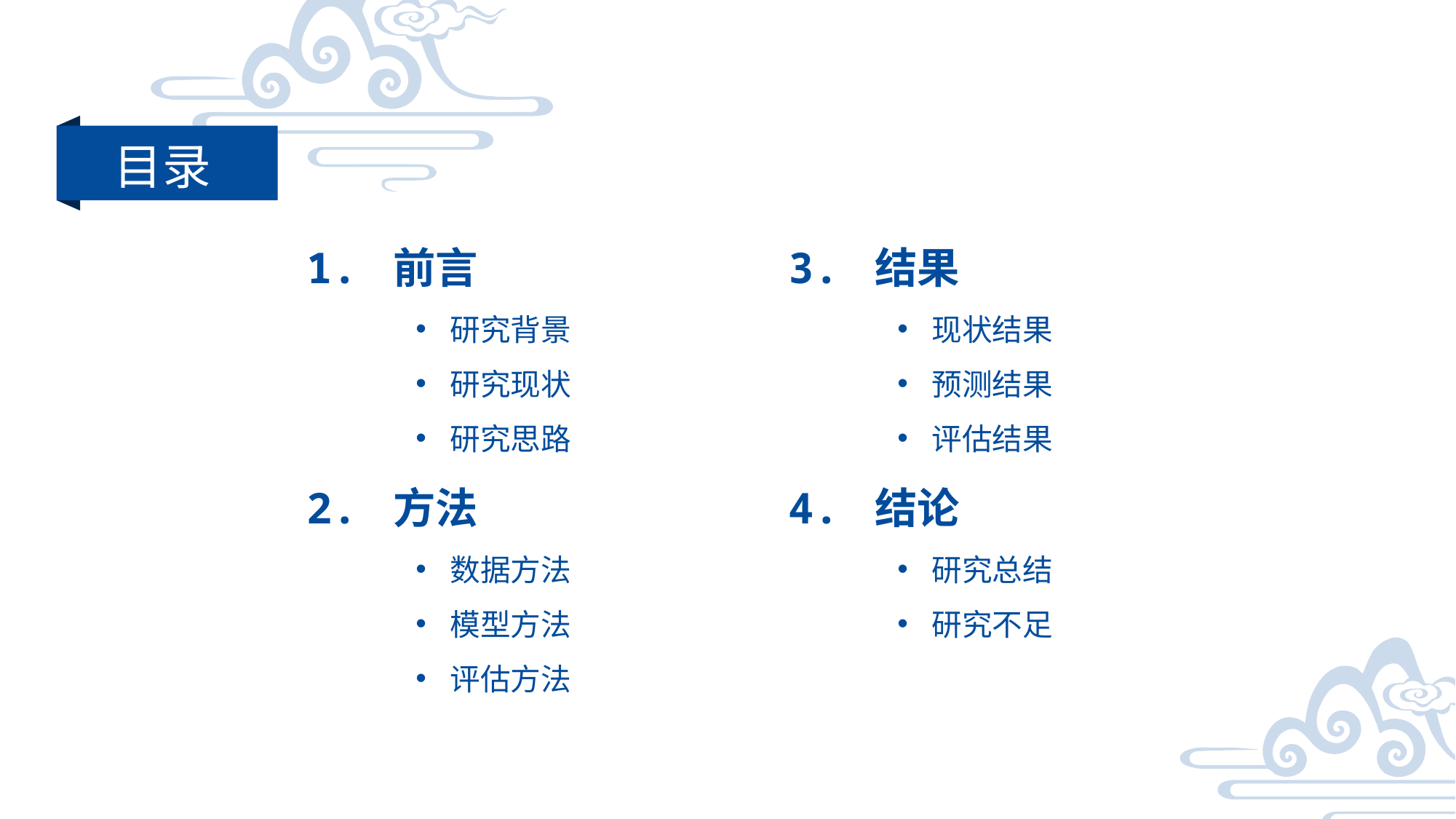

目录

1. 前言
研究背景
研究现状
研究思路
2. 方法
数据方法
模型方法
评估方法
3. 结果
现状结果
预测结果
评估结果
4. 结论
研究总结
研究不足